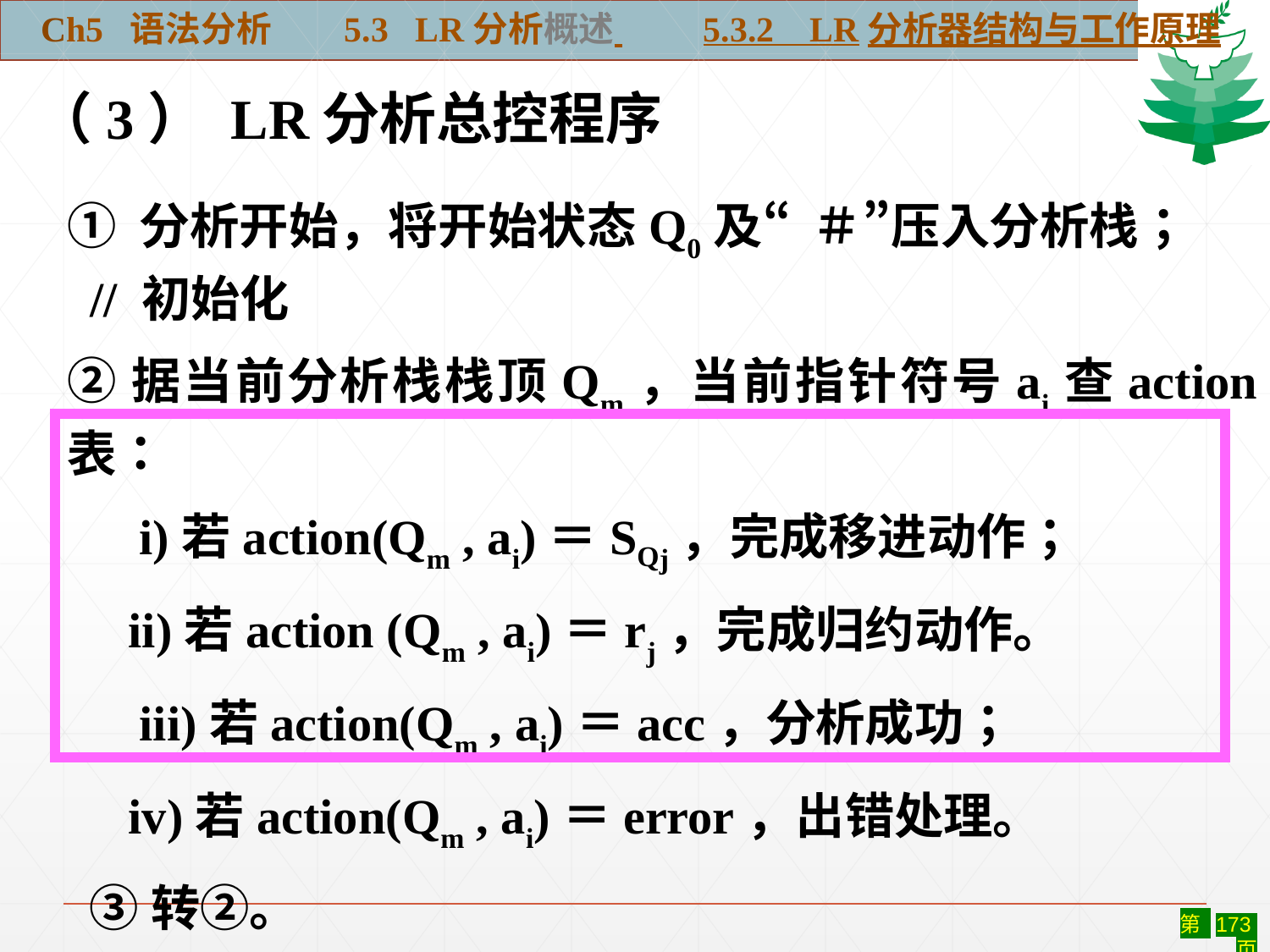

Ch5  语法分析        5.3   LR分析概述          5.3.2    LR分析器结构与工作原理
（3） LR分析总控程序
① 分析开始，将开始状态Q0及“＃”压入分析栈；        // 初始化
②据当前分析栈栈顶Qm，当前指针符号ai查action 表：
　 i)若action(Qm , ai)＝SQj，完成移进动作；
     ii)若action (Qm , ai)＝rj，完成归约动作。
　 iii)若action(Qm , ai)＝acc，分析成功；
     iv)若action(Qm , ai)＝error，出错处理。
  ③转②。